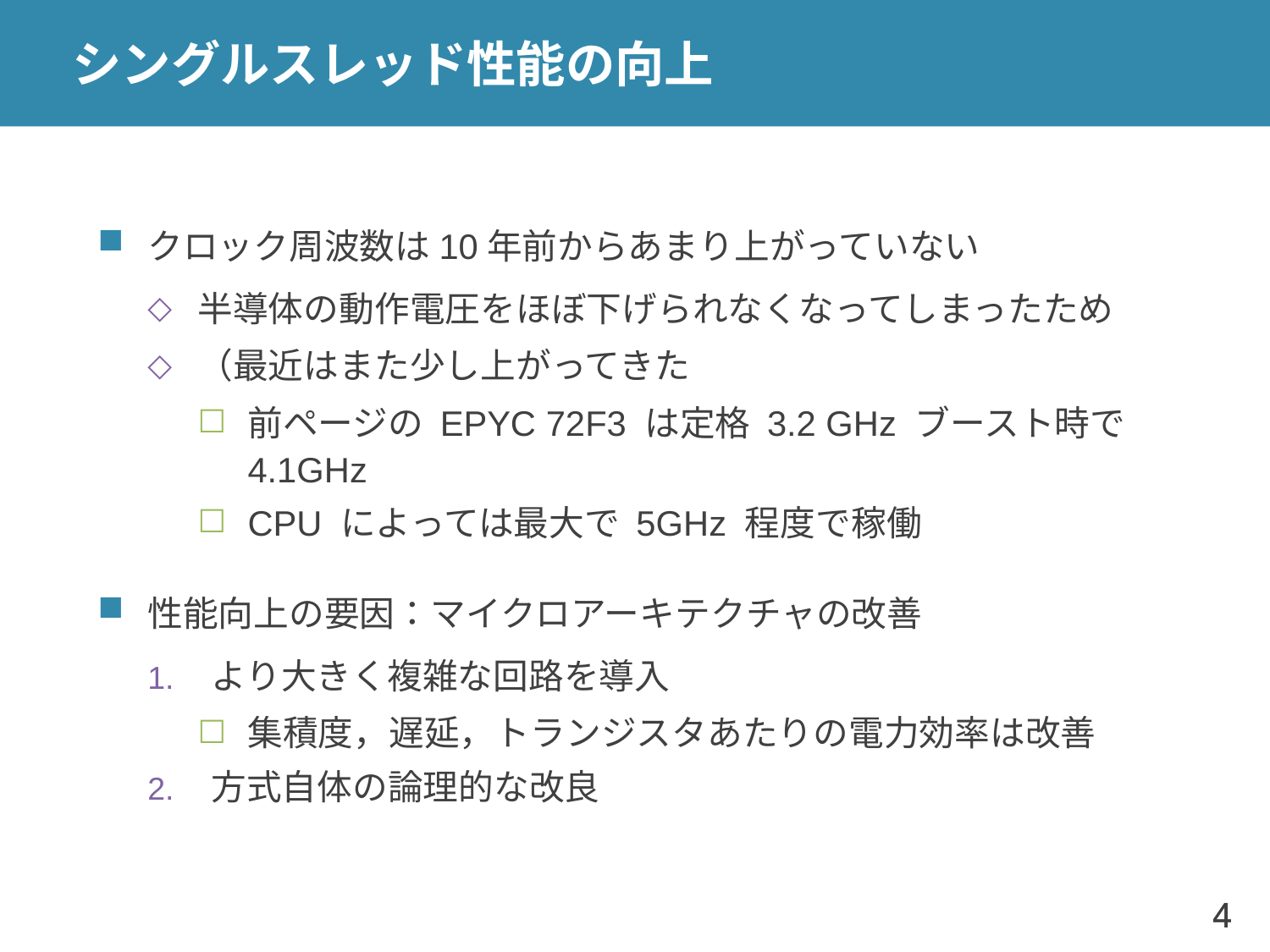

# シングルスレッド性能の向上
クロック周波数は10年前からあまり上がっていない
半導体の動作電圧をほぼ下げられなくなってしまったため
（最近はまた少し上がってきた
前ページの EPYC 72F3 は定格 3.2 GHz ブースト時で 4.1GHz
CPU によっては最大で 5GHz 程度で稼働
性能向上の要因：マイクロアーキテクチャの改善
より大きく複雑な回路を導入
集積度，遅延，トランジスタあたりの電力効率は改善
方式自体の論理的な改良